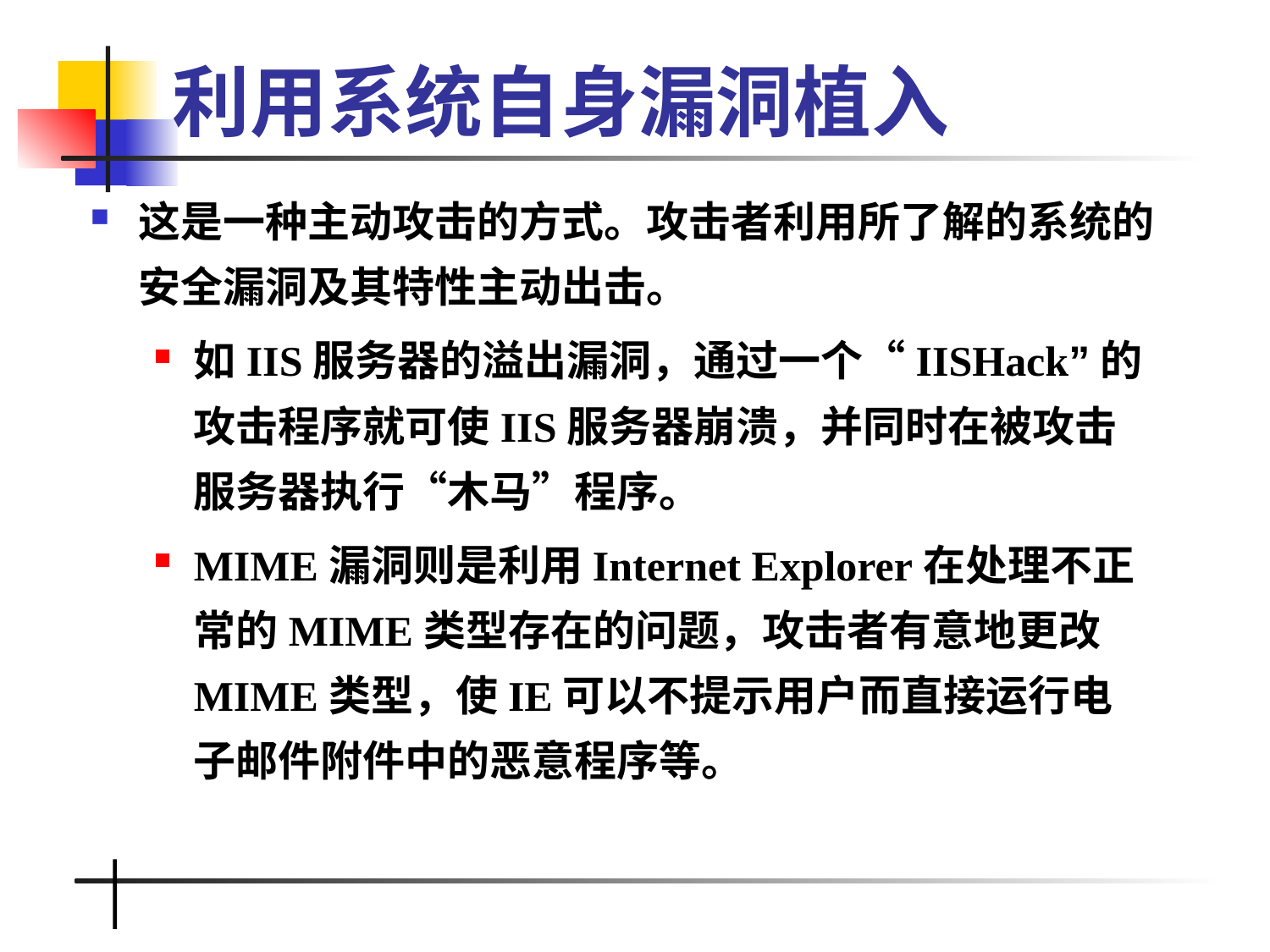

# 利用系统自身漏洞植入
这是一种主动攻击的方式。攻击者利用所了解的系统的安全漏洞及其特性主动出击。
如IIS服务器的溢出漏洞，通过一个“IISHack”的攻击程序就可使IIS服务器崩溃，并同时在被攻击服务器执行“木马”程序。
MIME漏洞则是利用Internet Explorer在处理不正常的MIME类型存在的问题，攻击者有意地更改MIME类型，使IE可以不提示用户而直接运行电子邮件附件中的恶意程序等。